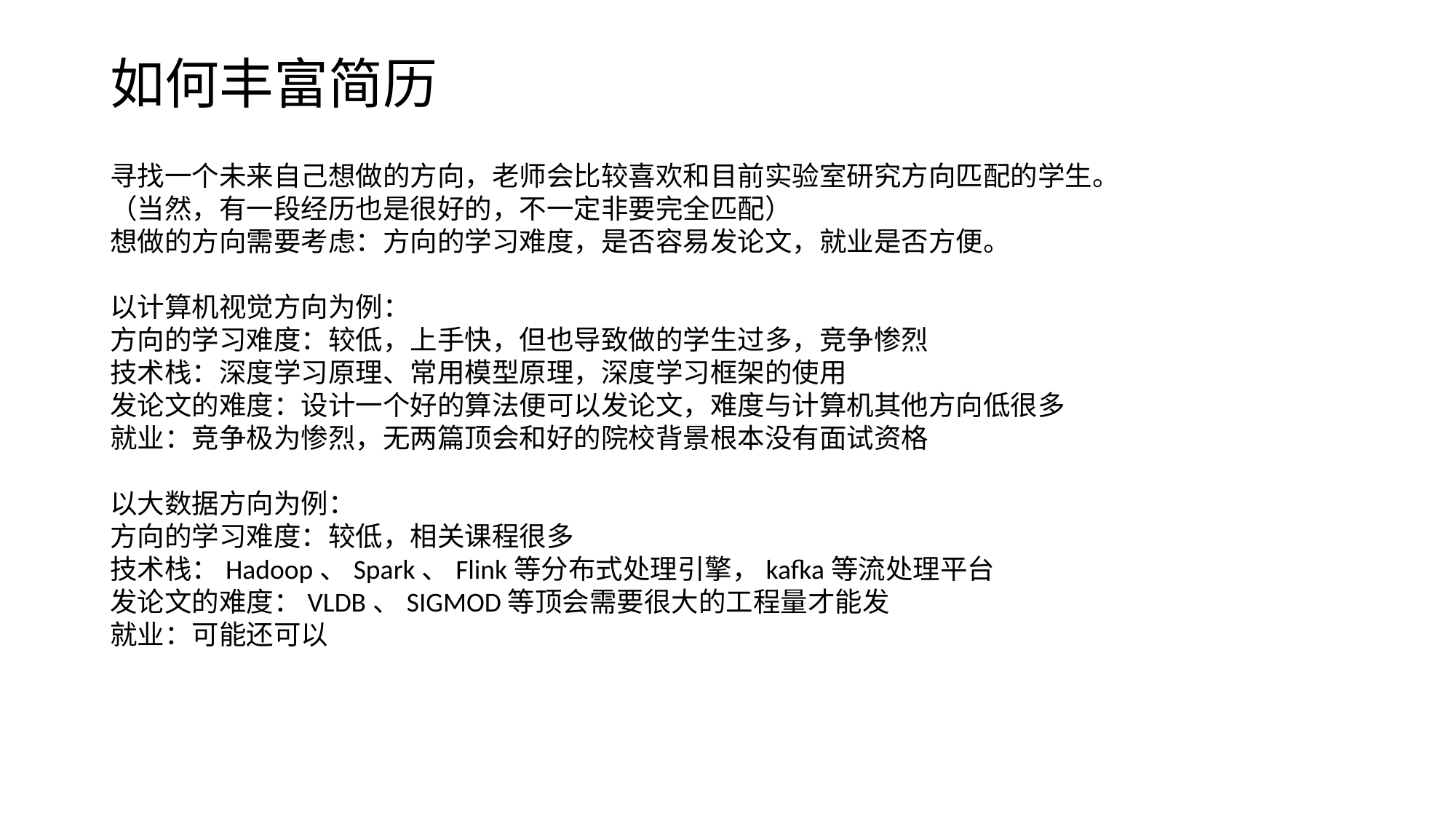

如何丰富简历
寻找一个未来自己想做的方向，老师会比较喜欢和目前实验室研究方向匹配的学生。
（当然，有一段经历也是很好的，不一定非要完全匹配）
想做的方向需要考虑：方向的学习难度，是否容易发论文，就业是否方便。

以计算机视觉方向为例：
方向的学习难度：较低，上手快，但也导致做的学生过多，竞争惨烈
技术栈：深度学习原理、常用模型原理，深度学习框架的使用
发论文的难度：设计一个好的算法便可以发论文，难度与计算机其他方向低很多
就业：竞争极为惨烈，无两篇顶会和好的院校背景根本没有面试资格

以大数据方向为例：
方向的学习难度：较低，相关课程很多
技术栈：Hadoop、Spark、Flink等分布式处理引擎，kafka等流处理平台
发论文的难度：VLDB、SIGMOD等顶会需要很大的工程量才能发
就业：可能还可以